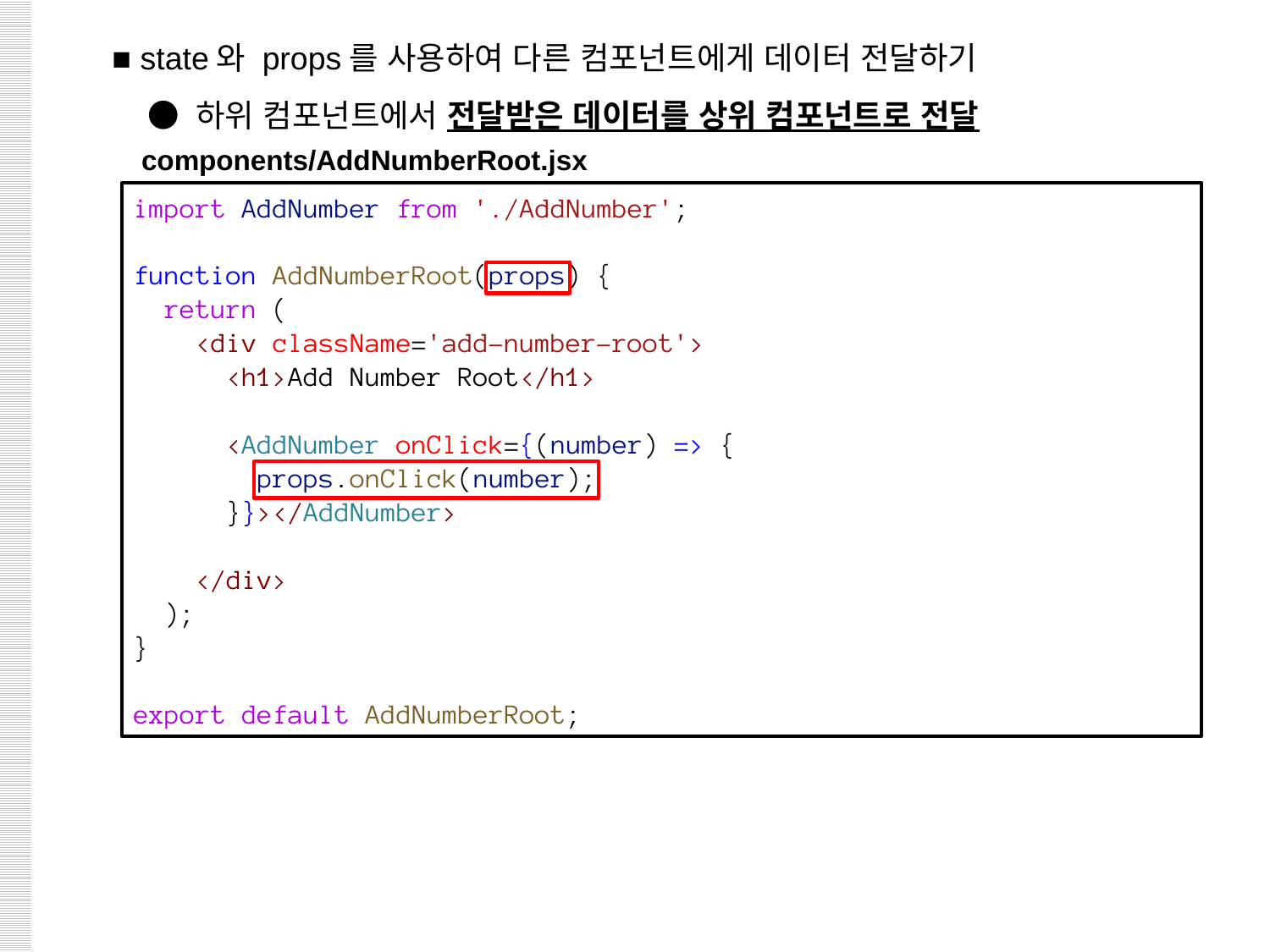

■ state와 props를 사용하여 다른 컴포넌트에게 데이터 전달하기
    ● 하위 컴포넌트에서 전달받은 데이터를 상위 컴포넌트로 전달
components/AddNumberRoot.jsx
import AddNumber from './AddNumber';
function AddNumberRoot(props) {
  return (
    <div className='add-number-root'>
      <h1>Add Number Root</h1>

      <AddNumber onClick={(number) => {
        props.onClick(number);
      }}></AddNumber>

    </div>
  );
}
export default AddNumberRoot;